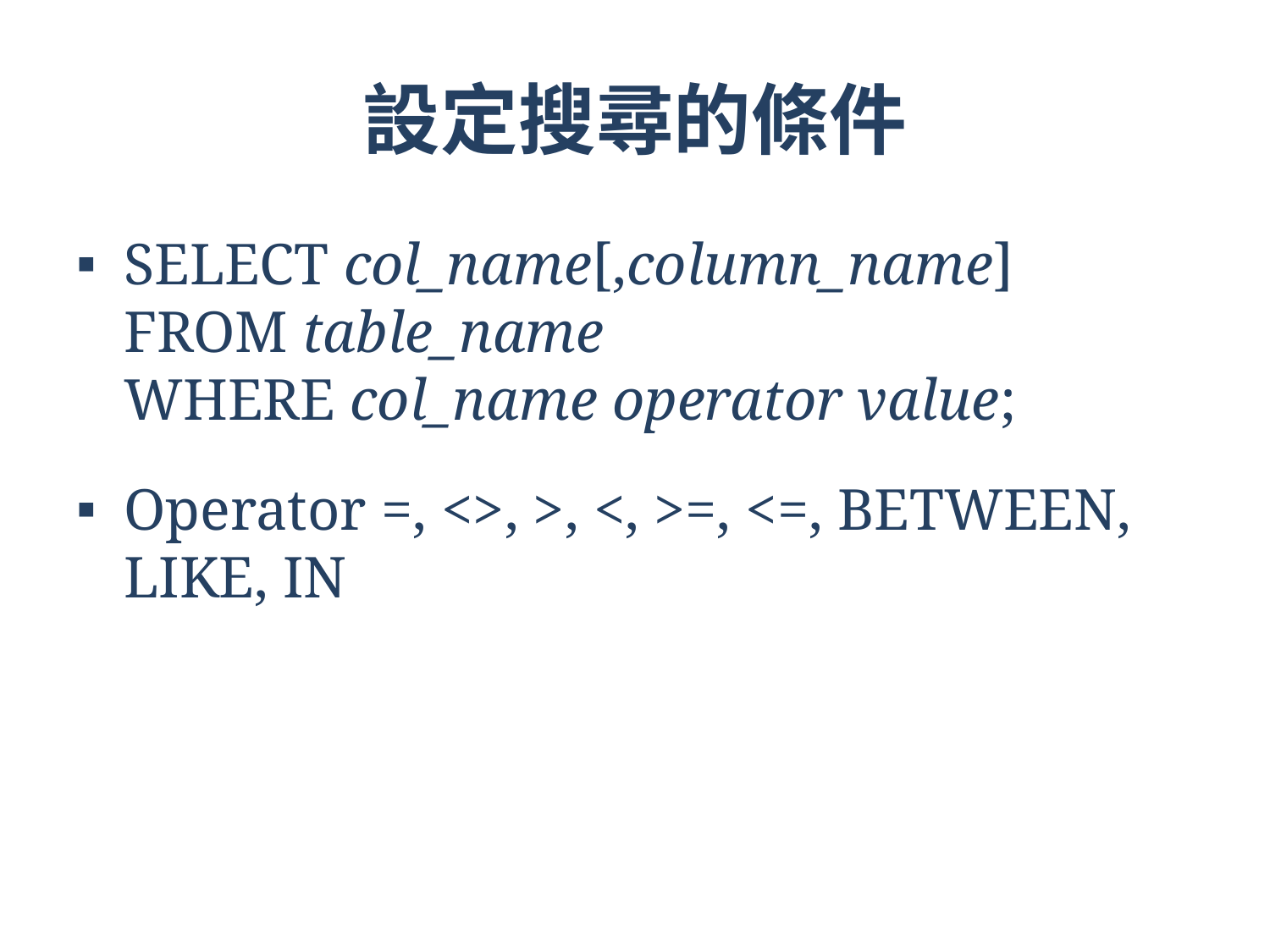

# 設定搜尋的條件
SELECT col_name[,column_name] FROM table_name
WHERE col_name operator value;
Operator =, <>, >, <, >=, <=, BETWEEN, LIKE, IN